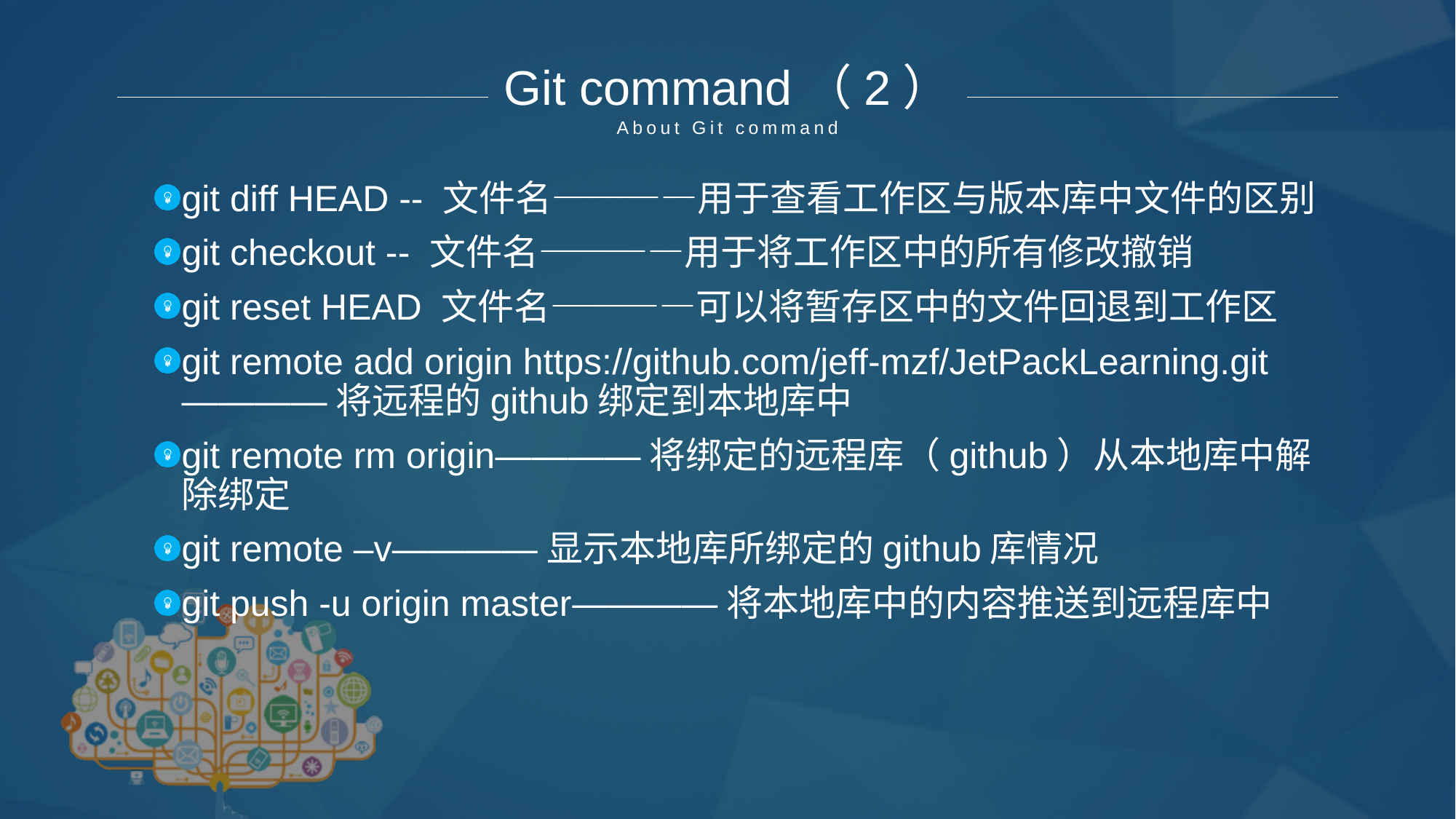

Git command（2）

About Git command

git diff HEAD -- 文件名————用于查看工作区与版本库中文件的区别
git checkout -- 文件名————用于将工作区中的所有修改撤销
git reset HEAD 文件名————可以将暂存区中的文件回退到工作区
git remote add origin https://github.com/jeff-mzf/JetPackLearning.git————将远程的github绑定到本地库中
git remote rm origin————将绑定的远程库（github）从本地库中解除绑定
git remote –v————显示本地库所绑定的github库情况
git push -u origin master————将本地库中的内容推送到远程库中